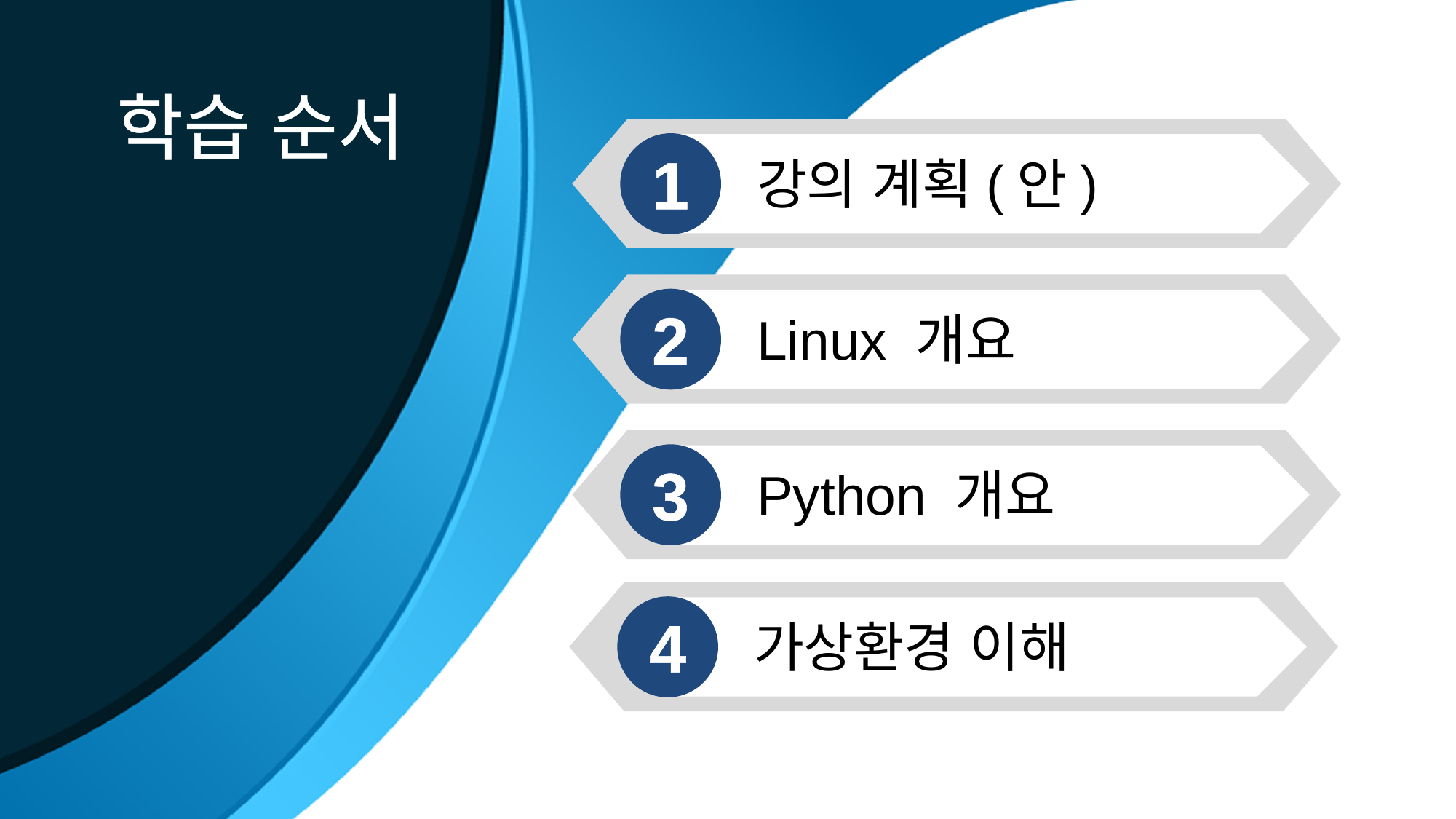

학습 순서

1
강의 계획(안)

2
Linux 개요

3
Python 개요

4
가상환경 이해